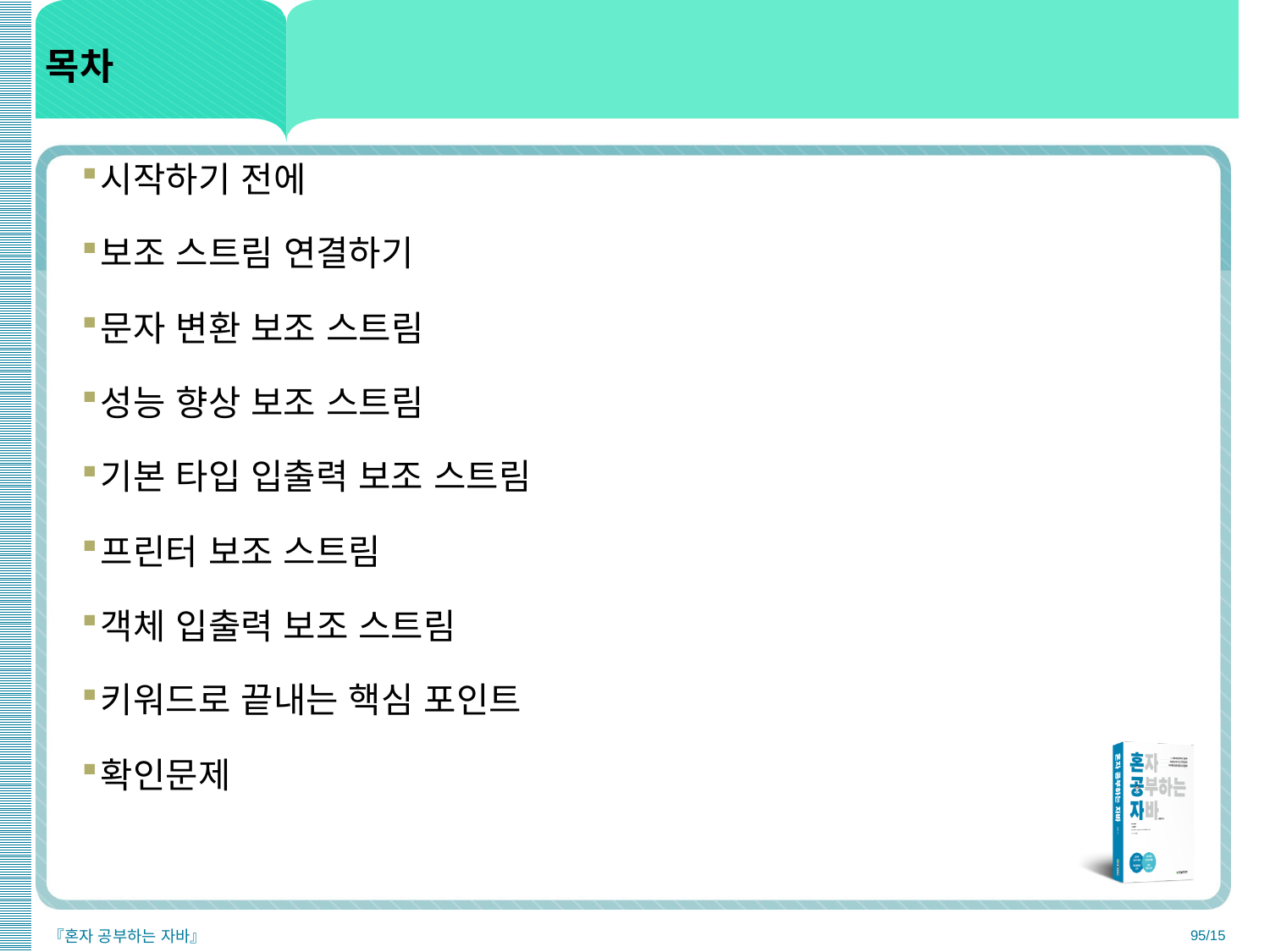

# 목차
시작하기 전에
보조 스트림 연결하기
문자 변환 보조 스트림
성능 향상 보조 스트림
기본 타입 입출력 보조 스트림
프린터 보조 스트림
객체 입출력 보조 스트림
키워드로 끝내는 핵심 포인트
확인문제